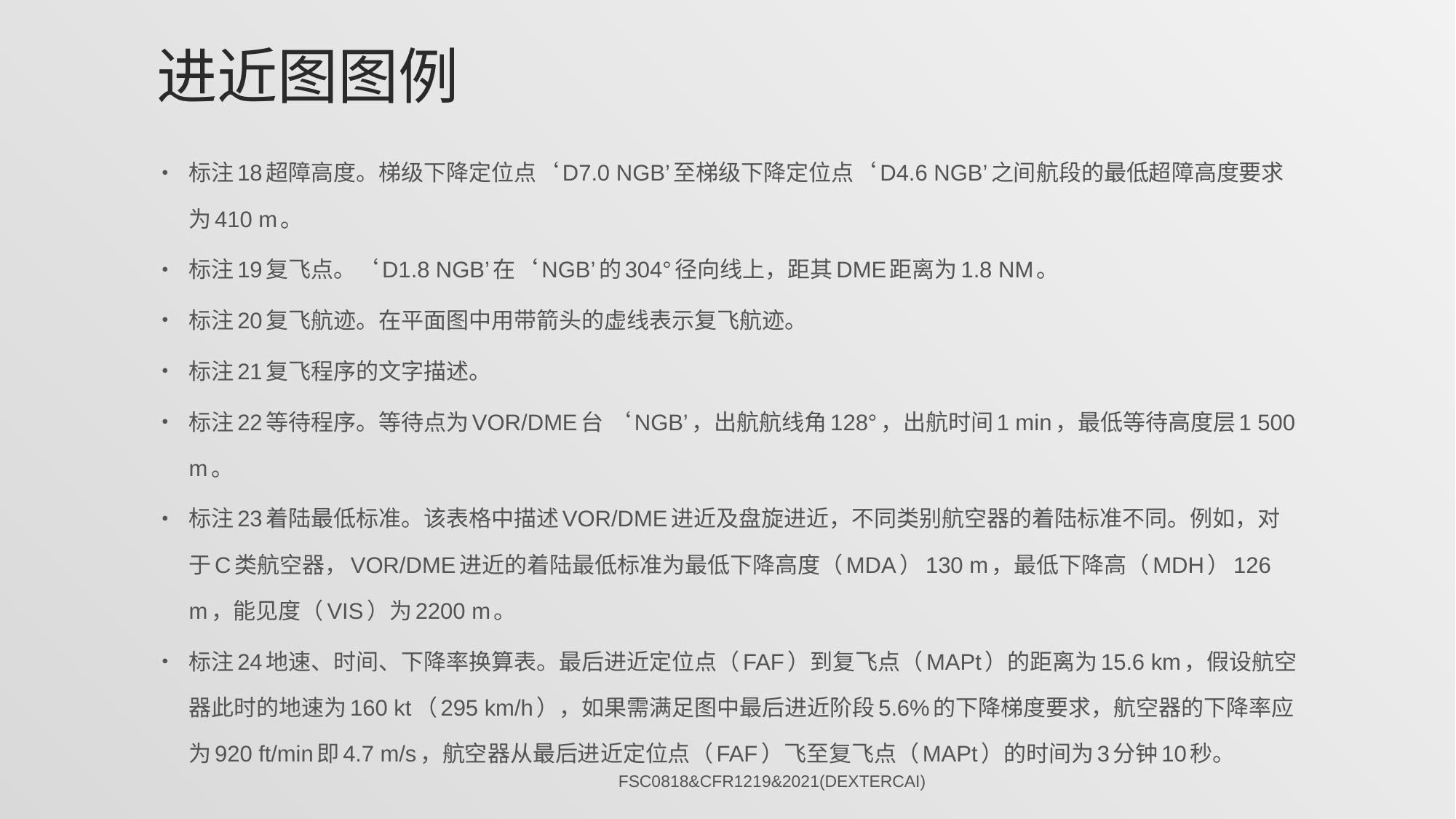

# 进近图图例
标注18超障高度。梯级下降定位点‘D7.0 NGB’至梯级下降定位点‘D4.6 NGB’之间航段的最低超障高度要求为410 m。
标注19复飞点。‘D1.8 NGB’在‘NGB’的304°径向线上，距其DME距离为1.8 NM。
标注20复飞航迹。在平面图中用带箭头的虚线表示复飞航迹。
标注21复飞程序的文字描述。
标注22等待程序。等待点为VOR/DME台 ‘NGB’，出航航线角128°，出航时间1 min，最低等待高度层1 500 m。
标注23着陆最低标准。该表格中描述VOR/DME进近及盘旋进近，不同类别航空器的着陆标准不同。例如，对于C类航空器，VOR/DME进近的着陆最低标准为最低下降高度（MDA）130 m，最低下降高（MDH）126 m，能见度（VIS）为2200 m。
标注24地速、时间、下降率换算表。最后进近定位点（FAF）到复飞点（MAPt）的距离为15.6 km，假设航空器此时的地速为160 kt（295 km/h），如果需满足图中最后进近阶段5.6%的下降梯度要求，航空器的下降率应为920 ft/min即4.7 m/s，航空器从最后进近定位点（FAF）飞至复飞点（MAPt）的时间为3分钟10秒。

FSC0818&CFR1219&2021(DexterCai)